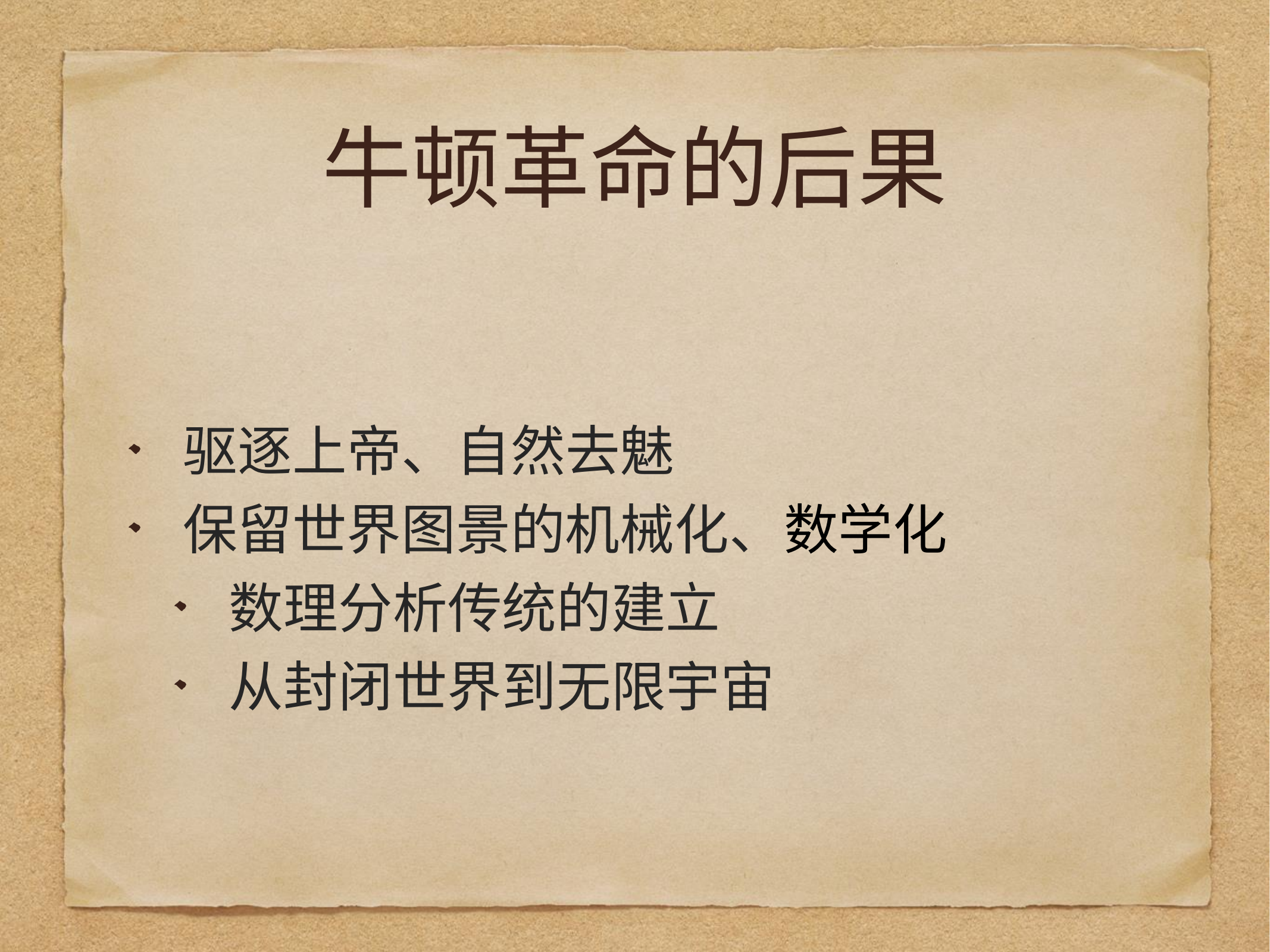

# 牛顿革命的后果
驱逐上帝、自然去魅
保留世界图景的机械化、数学化
数理分析传统的建立
从封闭世界到无限宇宙